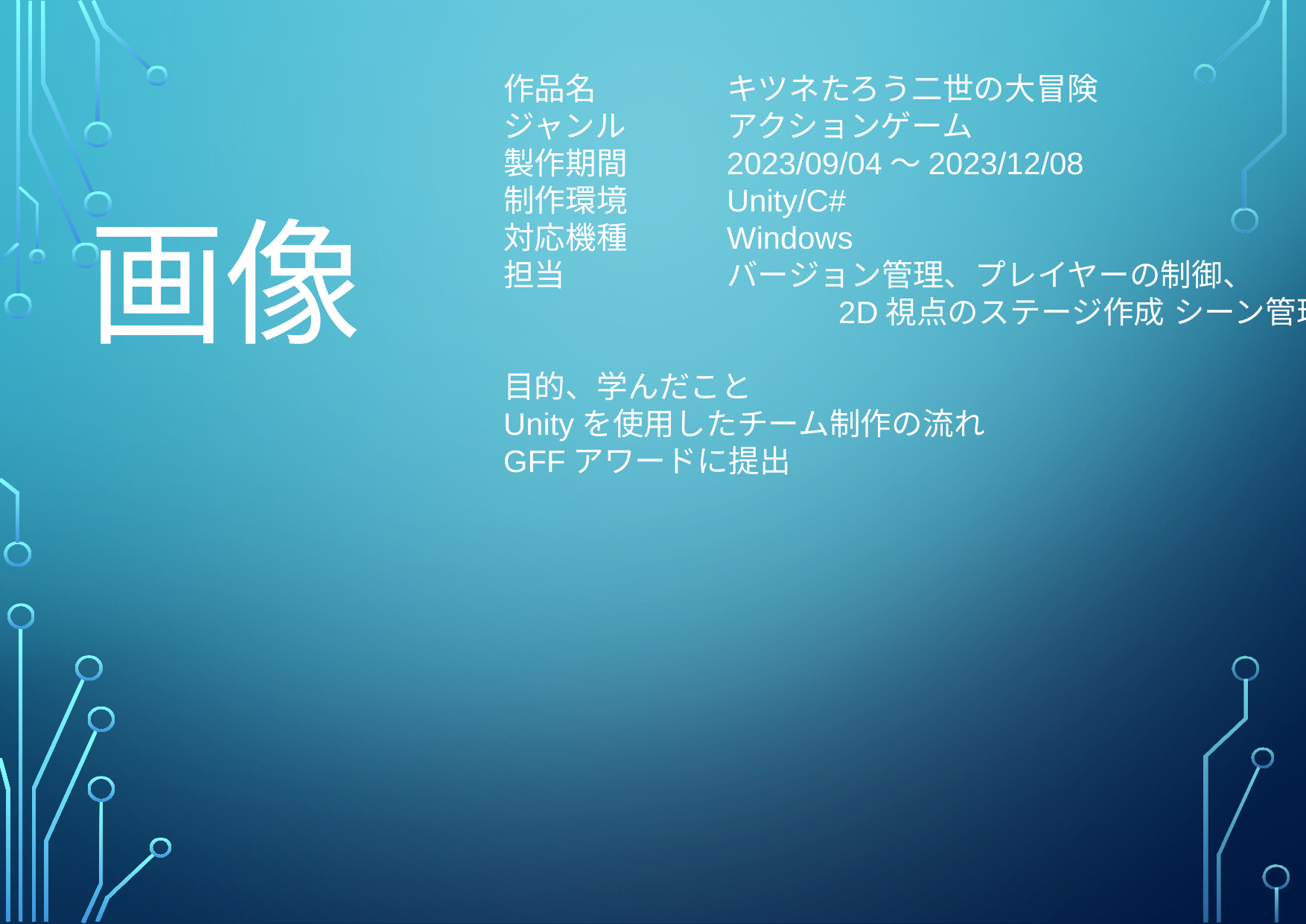

作品名		キツネたろう二世の大冒険
ジャンル	アクションゲーム
製作期間	2023/09/04～2023/12/08
制作環境	Unity/C#
対応機種	Windows
担当		バージョン管理、プレイヤーの制御、
			2D視点のステージ作成	シーン管理

目的、学んだこと
Unityを使用したチーム制作の流れ
GFFアワードに提出
画像